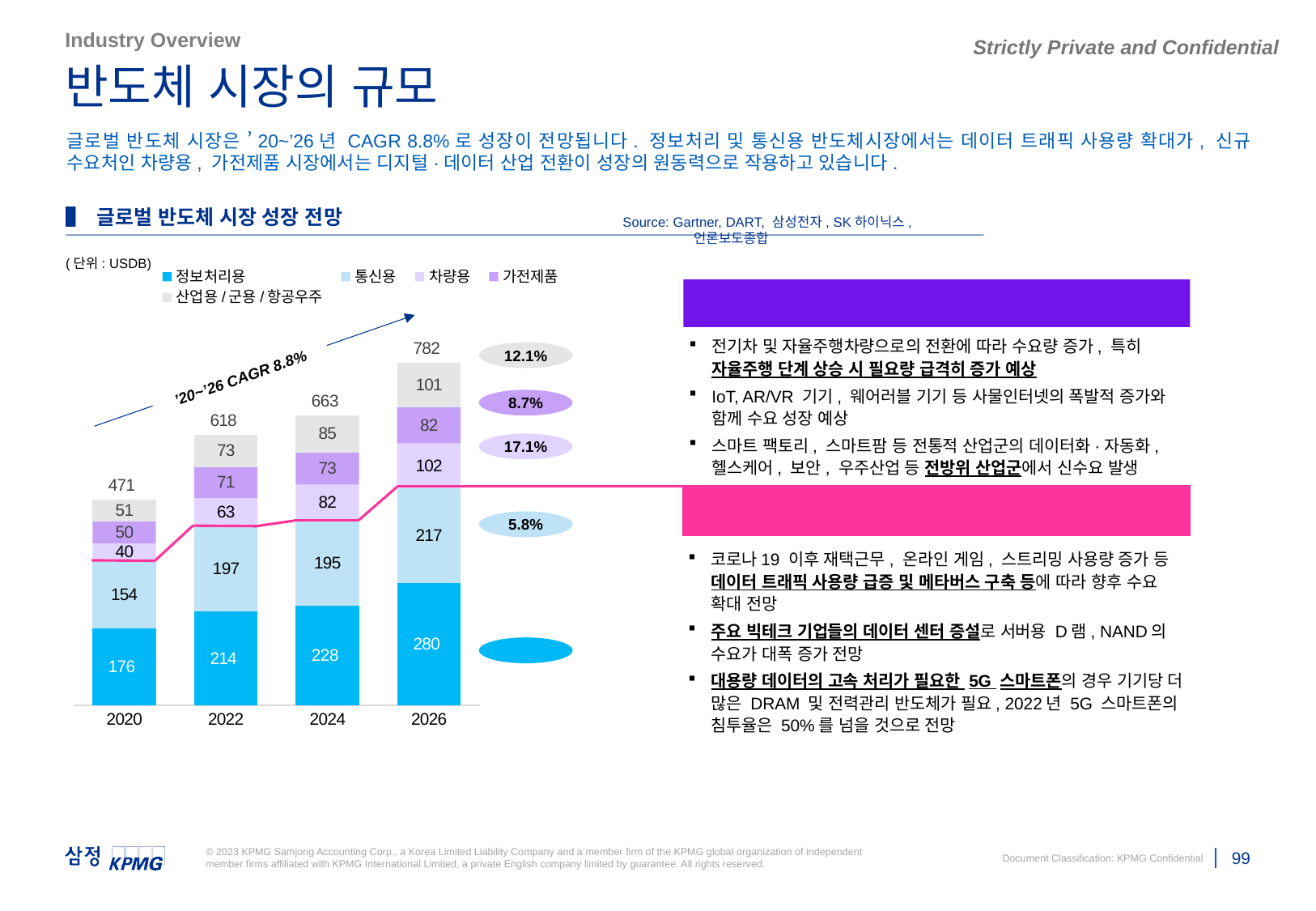

Industry Overview
반도체 시장의 규모
글로벌 반도체 시장은 ’20~’26년 CAGR 8.8%로 성장이 전망됩니다. 정보처리 및 통신용 반도체시장에서는 데이터 트래픽 사용량 확대가, 신규 수요처인 차량용, 가전제품 시장에서는 디지털·데이터 산업 전환이 성장의 원동력으로 작용하고 있습니다.
▌ 글로벌 반도체 시장 성장 전망

Source: Gartner, DART, 삼성전자, SK하이닉스, 언론보도종합
(단위: USDB)

### Chart

| Category | 정보처리용 | 통신용 | 차량용 | 가전제품 | 산업용/군용/항공우주 | 합계 |
|---|---|---|---|---|---|---|
| 2020 | 176.33240055799985 | 154.24419248999988 | 39.772236114999934 | 49.85362999700003 | 50.69702801999999 | 470.8994871799997 |
| 2022 | 214.338970587 | 196.7048718359997 | 63.03729919100007 | 70.97749866599996 | 73.43331634499997 | 618.4919566249997 |
| 2024 | 227.60960452999996 | 195.4728984650001 | 82.046552589 | 73.15493807100002 | 84.81775114299994 | 663.1017447979999 |
| 2026 | 280.14539647399965 | 216.91104632199975 | 102.42699686600001 | 82.07340532600003 | 100.88815069400002 | 782.4449956819994 |
신규 수요처: 디지털, 데이터 중심 산업 전환으로 수요 다변화
’20~’26 CAGR 8.8%
전기차 및 자율주행차량으로의 전환에 따라 수요량 증가, 특히 자율주행 단계 상승 시 필요량 급격히 증가 예상
IoT, AR/VR 기기, 웨어러블 기기 등 사물인터넷의 폭발적 증가와 함께 수요 성장 예상
스마트 팩토리, 스마트팜 등 전통적 산업군의 데이터화·자동화, 헬스케어, 보안, 우주산업 등 전방위 산업군에서 신수요 발생
12.1%
8.7%
17.1%
전통 수요처: 데이터 트래픽 사용량 확대로 꾸준한 수요 증가
5.8%
코로나19 이후 재택근무, 온라인 게임, 스트리밍 사용량 증가 등 데이터 트래픽 사용량 급증 및 메타버스 구축 등에 따라 향후 수요 확대 전망
주요 빅테크 기업들의 데이터 센터 증설로 서버용 D램, NAND의 수요가 대폭 증가 전망
대용량 데이터의 고속 처리가 필요한 5G 스마트폰의 경우 기기당 더 많은 DRAM 및 전력관리 반도체가 필요, 2022년 5G 스마트폰의 침투율은 50%를 넘을 것으로 전망
8.0%